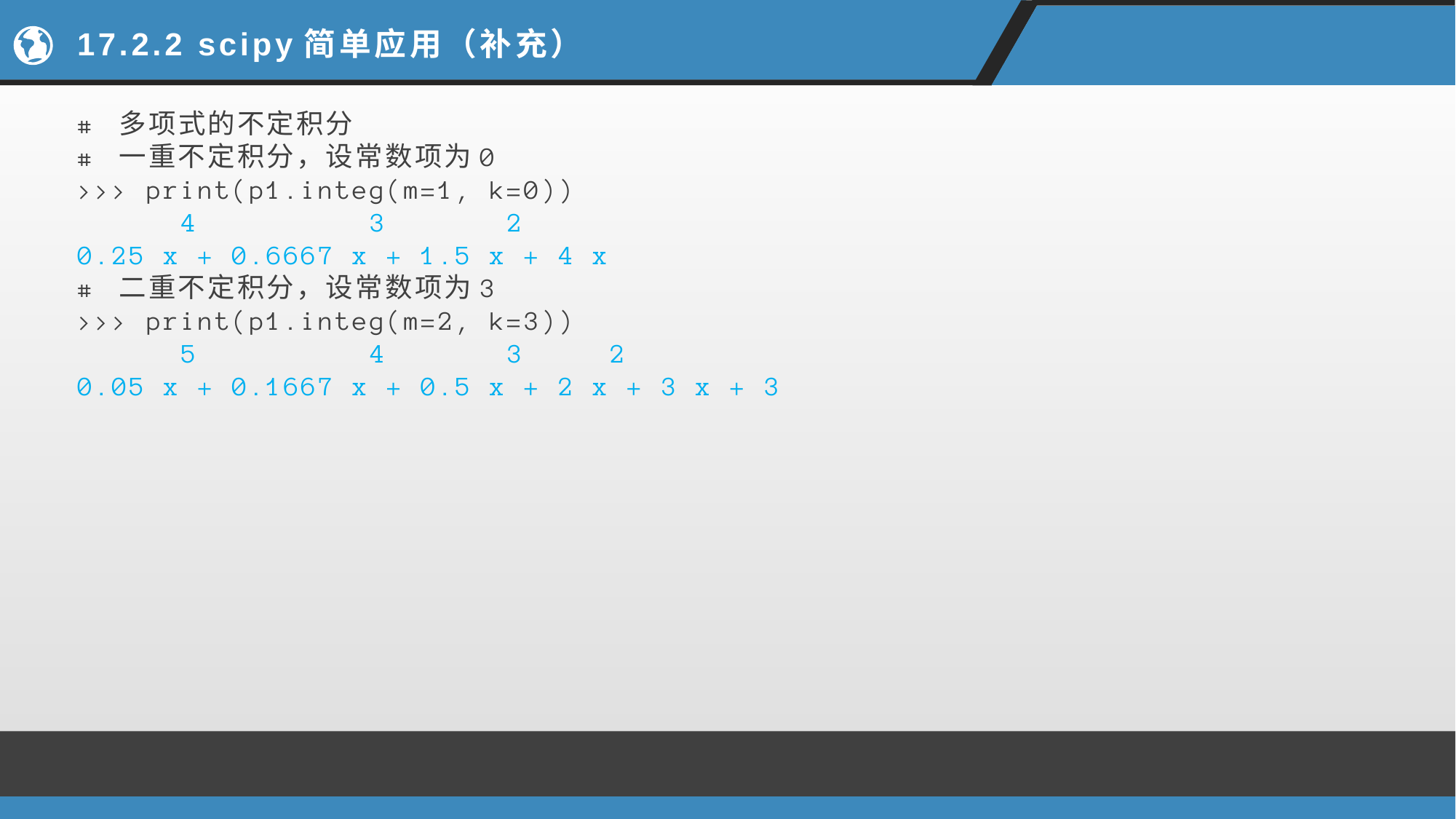

# 17.2.2 scipy简单应用（补充）

# 多项式的不定积分
# 一重不定积分，设常数项为0
>>> print(p1.integ(m=1, k=0))
      4          3       2
0.25 x + 0.6667 x + 1.5 x + 4 x
# 二重不定积分，设常数项为3
>>> print(p1.integ(m=2, k=3))
      5          4       3     2
0.05 x + 0.1667 x + 0.5 x + 2 x + 3 x + 3